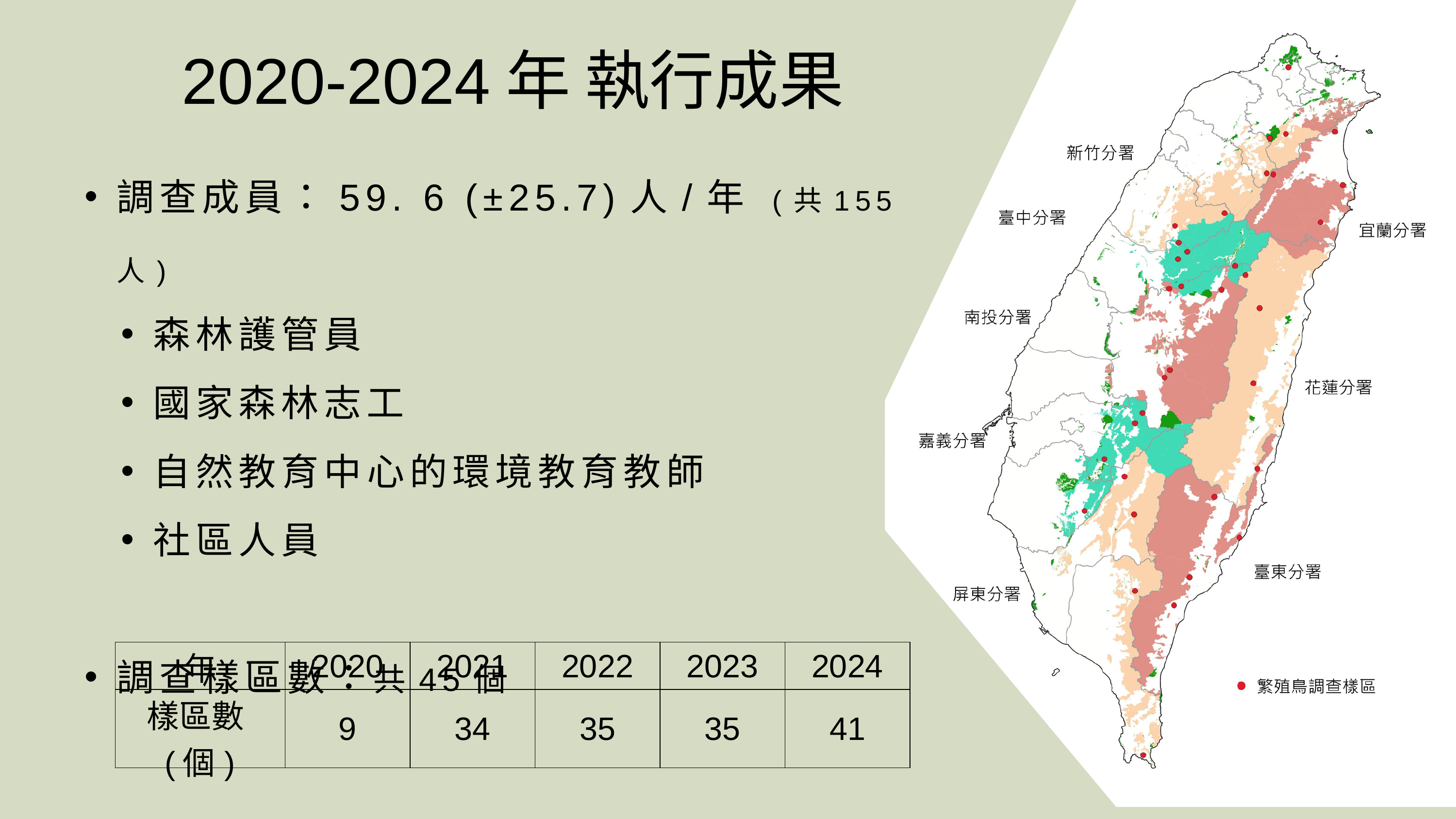

2020-2024年 執行成果
調查成員：59. 6 (±25.7)人/年 (共155人)
森林護管員
國家森林志工
自然教育中心的環境教育教師
社區人員

調查樣區數：共45個

| 年 | 2020 | 2021 | 2022 | 2023 | 2024 |
| --- | --- | --- | --- | --- | --- |
| 樣區數(個) | 9 | 34 | 35 | 35 | 41 |